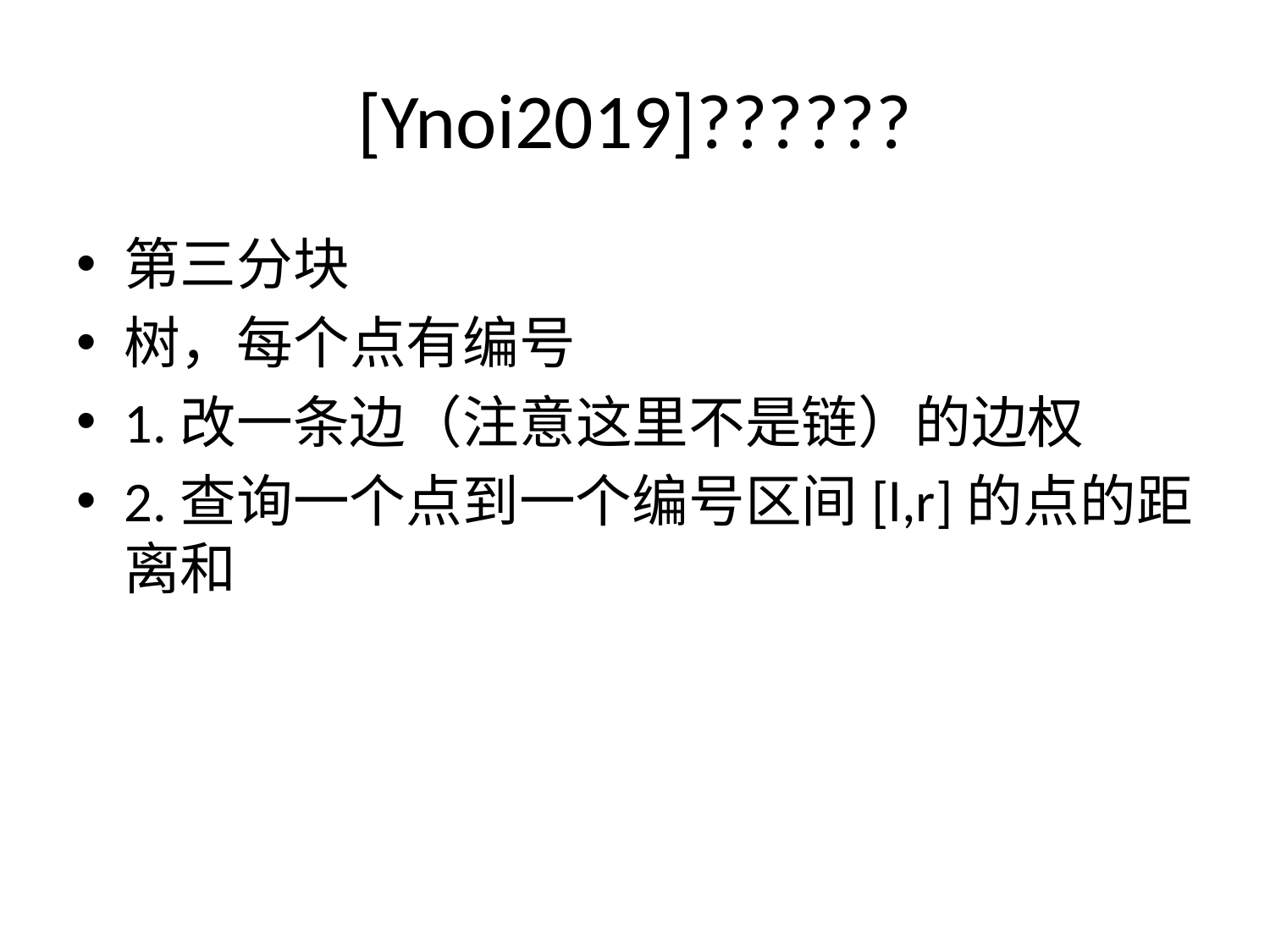

# [Ynoi2019]??????
第三分块
树，每个点有编号
1.改一条边（注意这里不是链）的边权
2.查询一个点到一个编号区间[l,r]的点的距离和